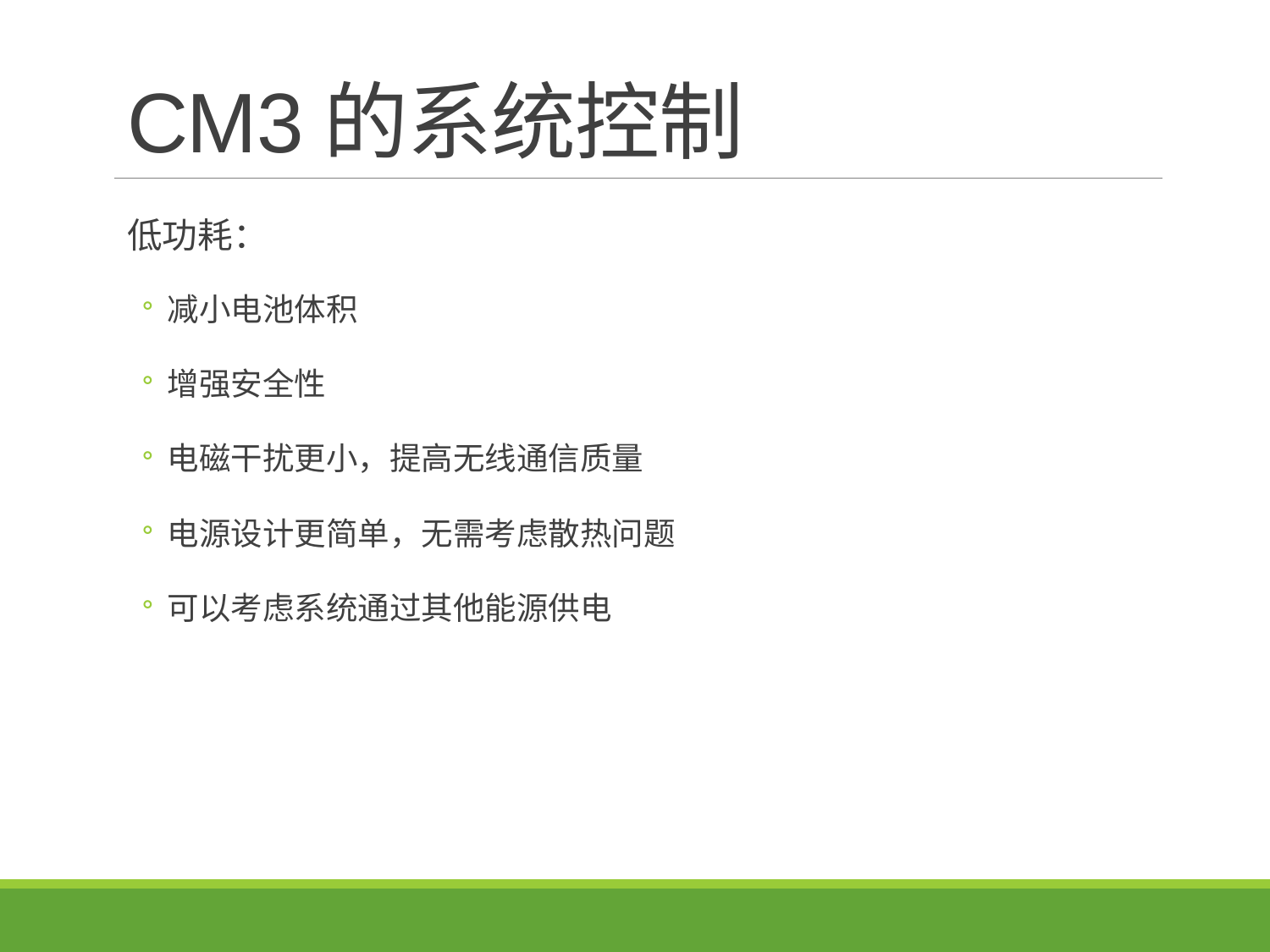

# CM3的系统控制
低功耗：
减小电池体积
增强安全性
电磁干扰更小，提高无线通信质量
电源设计更简单，无需考虑散热问题
可以考虑系统通过其他能源供电